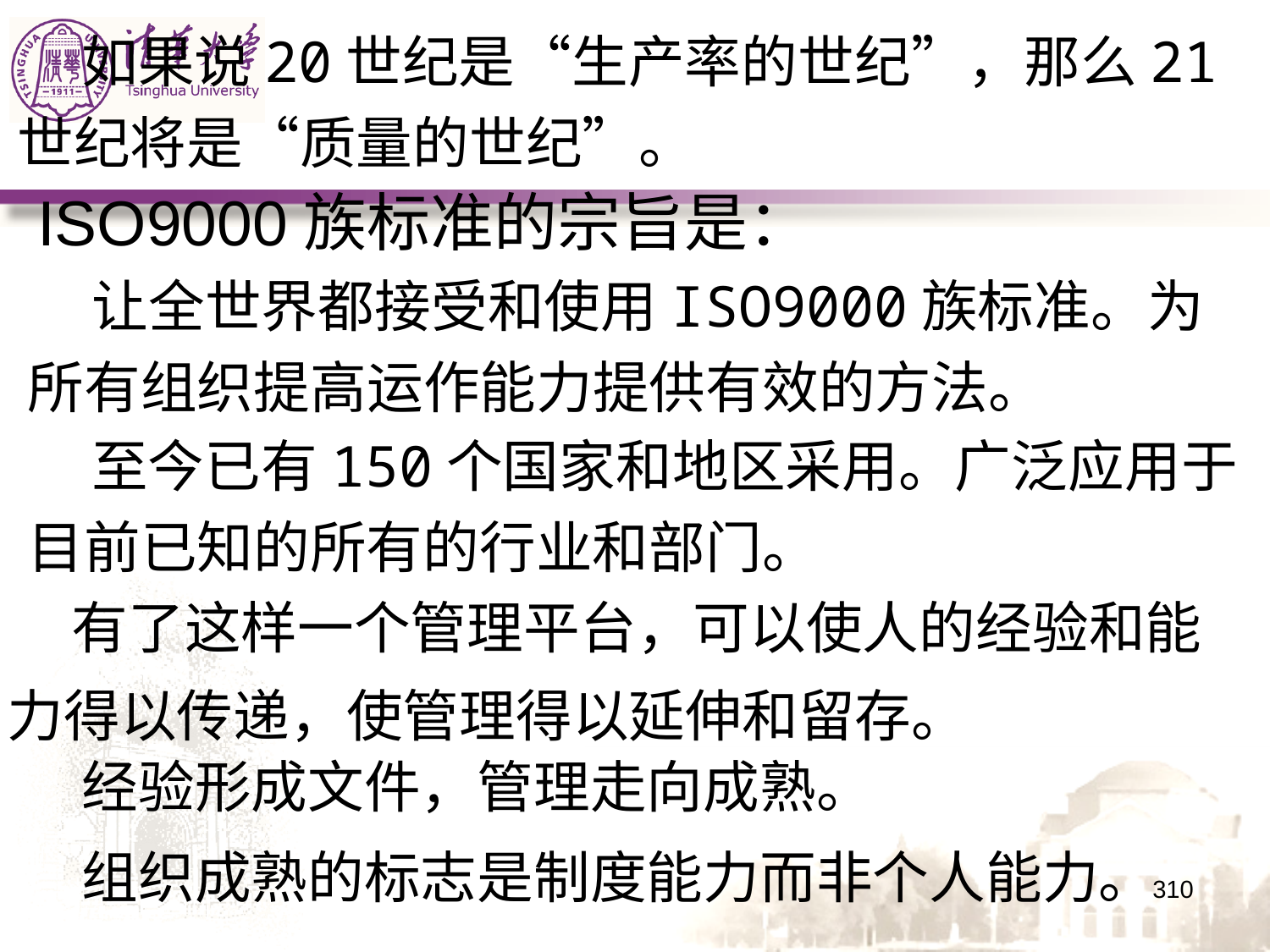

如果说20世纪是“生产率的世纪”，那么21世纪将是“质量的世纪”。
ISO9000族标准的宗旨是：
    让全世界都接受和使用ISO9000族标准。为所有组织提高运作能力提供有效的方法。
    至今已有150个国家和地区采用。广泛应用于目前已知的所有的行业和部门。
    有了这样一个管理平台，可以使人的经验和能力得以传递，使管理得以延伸和留存。
    经验形成文件，管理走向成熟。
    组织成熟的标志是制度能力而非个人能力。
310